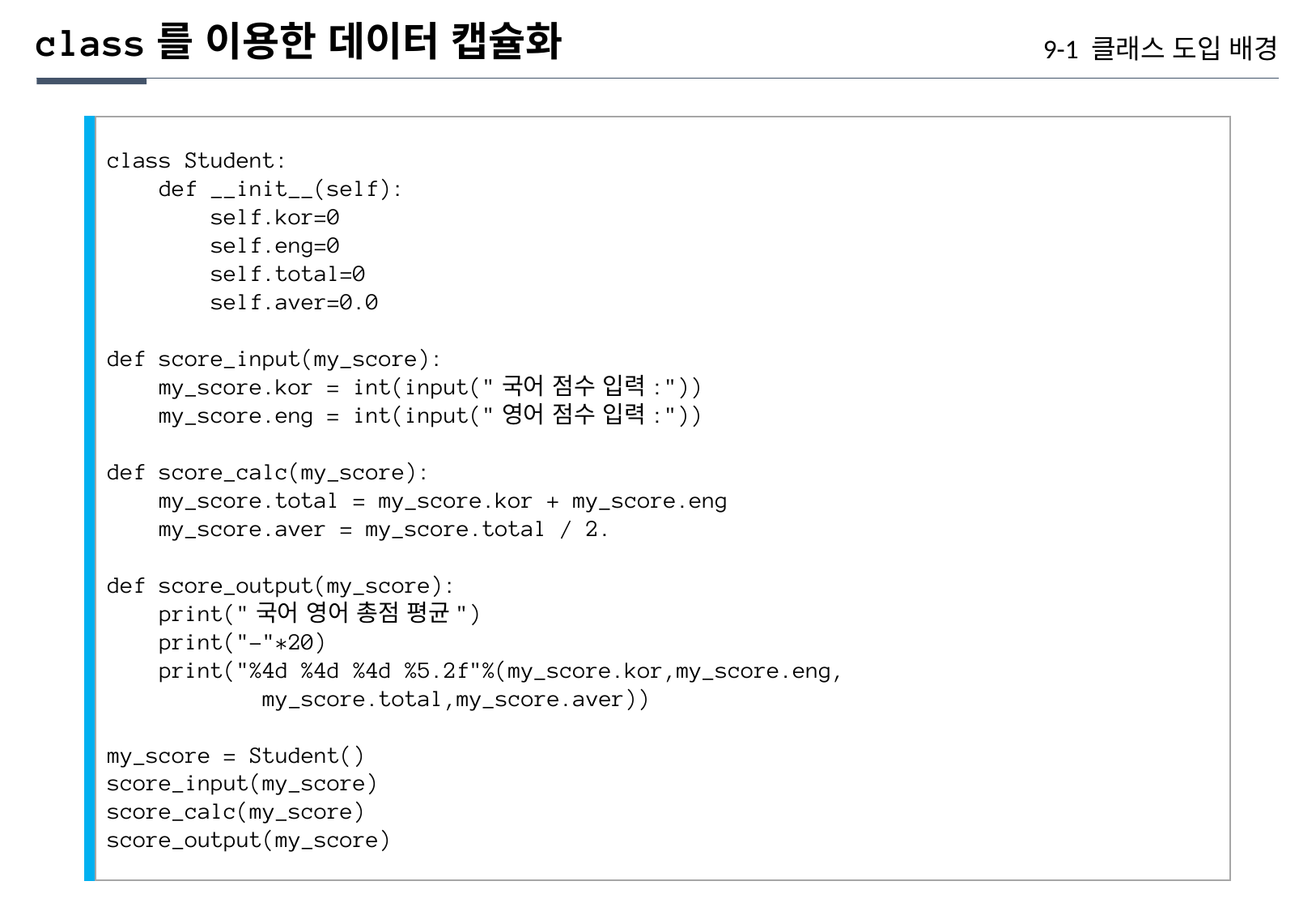

class를 이용한 데이터 캡슐화
9-1 클래스 도입 배경

class Student:
    def __init__(self):
        self.kor=0
        self.eng=0
        self.total=0
        self.aver=0.0

def score_input(my_score):
    my_score.kor = int(input("국어 점수 입력:"))
    my_score.eng = int(input("영어 점수 입력:"))

def score_calc(my_score):
    my_score.total = my_score.kor + my_score.eng
    my_score.aver = my_score.total / 2.

def score_output(my_score):
    print("국어 영어 총점 평균")
    print("-"*20)
    print("%4d %4d %4d %5.2f"%(my_score.kor,my_score.eng,
            my_score.total,my_score.aver))

my_score = Student()
score_input(my_score)
score_calc(my_score)
score_output(my_score)